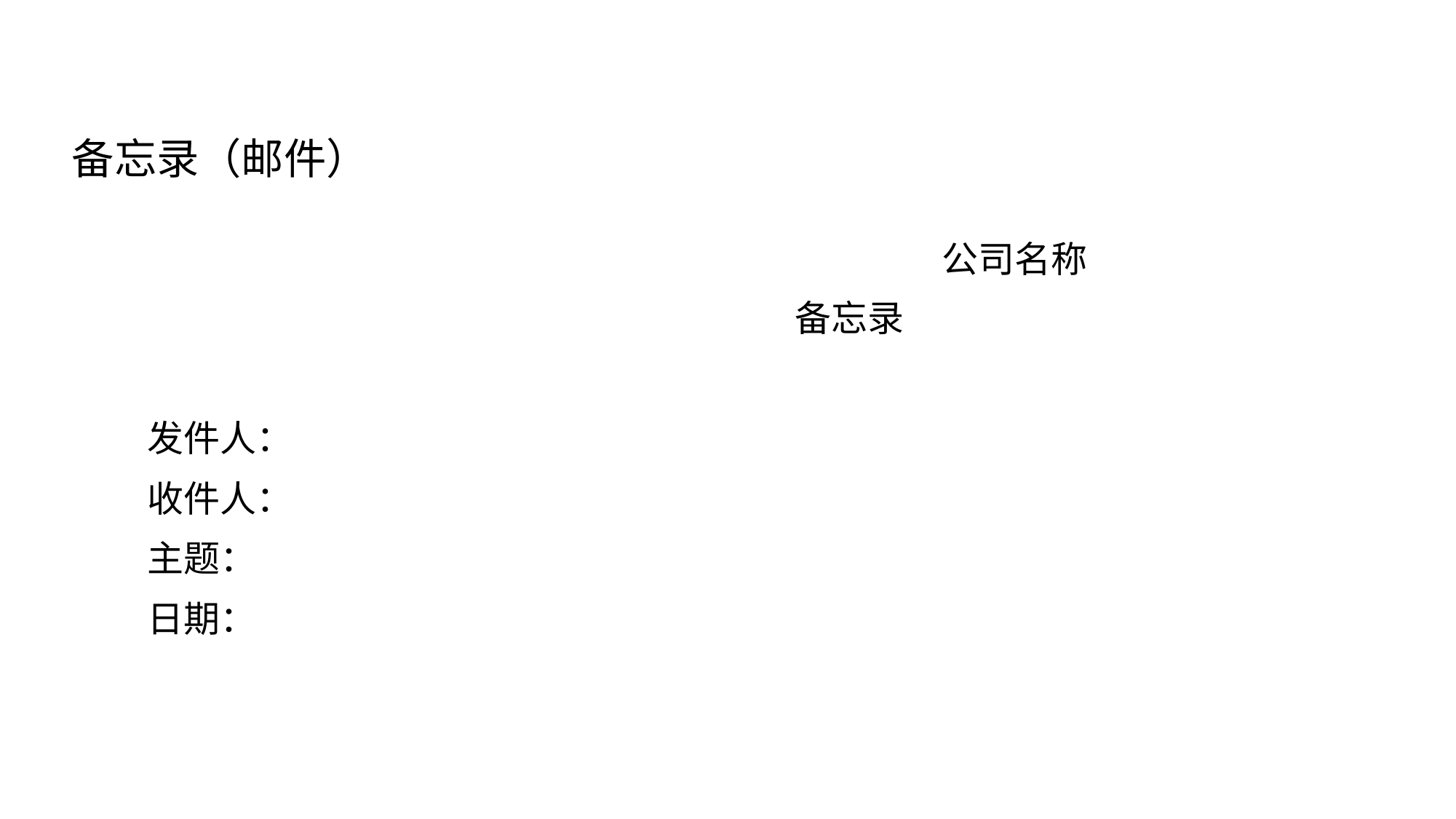

备忘录（邮件）
                         公司名称
                                                                              备忘录

发件人：
收件人：
主题：
日期：